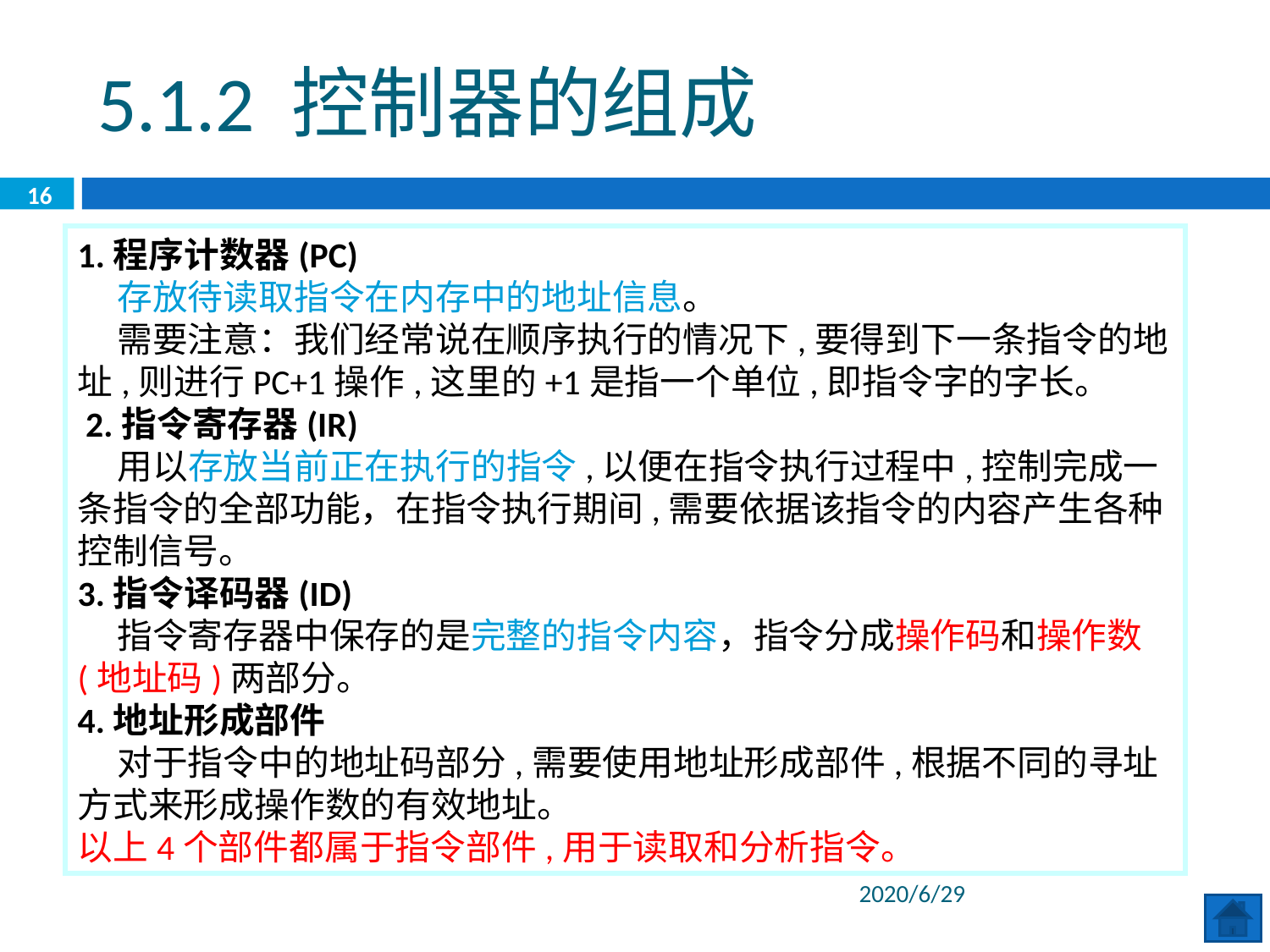

5.1.2 控制器的组成
16
1.程序计数器(PC)
    存放待读取指令在内存中的地址信息。
    需要注意：我们经常说在顺序执行的情况下,要得到下一条指令的地址,则进行PC+1操作,这里的+1是指一个单位,即指令字的字长。
 2.指令寄存器(IR)
    用以存放当前正在执行的指令,以便在指令执行过程中,控制完成一条指令的全部功能，在指令执行期间,需要依据该指令的内容产生各种控制信号。
3.指令译码器(ID)
    指令寄存器中保存的是完整的指令内容，指令分成操作码和操作数(地址码)两部分。
4.地址形成部件
    对于指令中的地址码部分,需要使用地址形成部件,根据不同的寻址方式来形成操作数的有效地址。
以上4个部件都属于指令部件,用于读取和分析指令。
2020/6/29